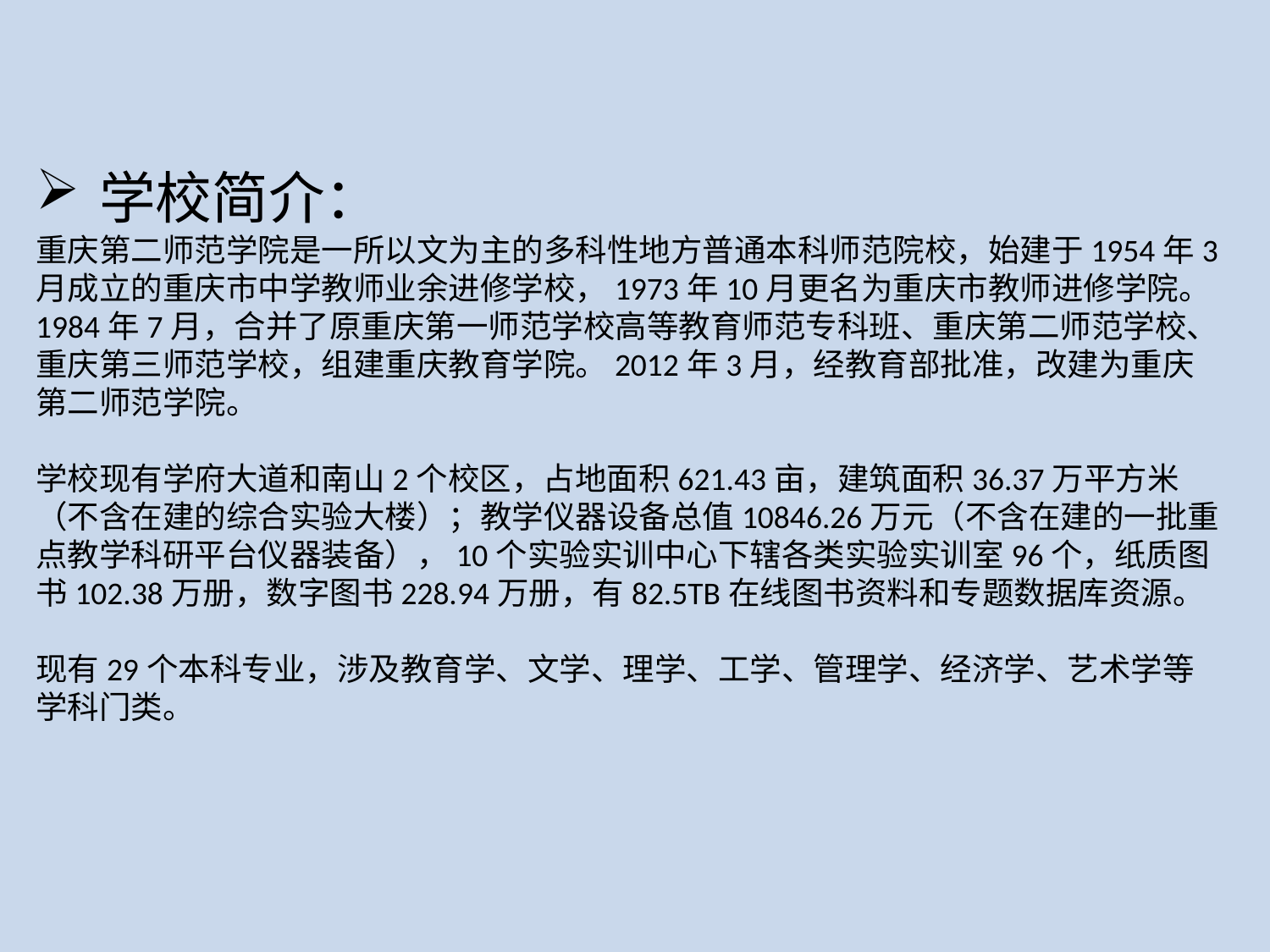

学校简介：
重庆第二师范学院是一所以文为主的多科性地方普通本科师范院校，始建于1954年3月成立的重庆市中学教师业余进修学校，1973年10月更名为重庆市教师进修学院。1984年7月，合并了原重庆第一师范学校高等教育师范专科班、重庆第二师范学校、重庆第三师范学校，组建重庆教育学院。2012年3月，经教育部批准，改建为重庆第二师范学院。

学校现有学府大道和南山2个校区，占地面积621.43亩，建筑面积36.37万平方米（不含在建的综合实验大楼）；教学仪器设备总值10846.26万元（不含在建的一批重点教学科研平台仪器装备），10个实验实训中心下辖各类实验实训室96个，纸质图书102.38万册，数字图书228.94万册，有82.5TB在线图书资料和专题数据库资源。

现有29个本科专业，涉及教育学、文学、理学、工学、管理学、经济学、艺术学等学科门类。